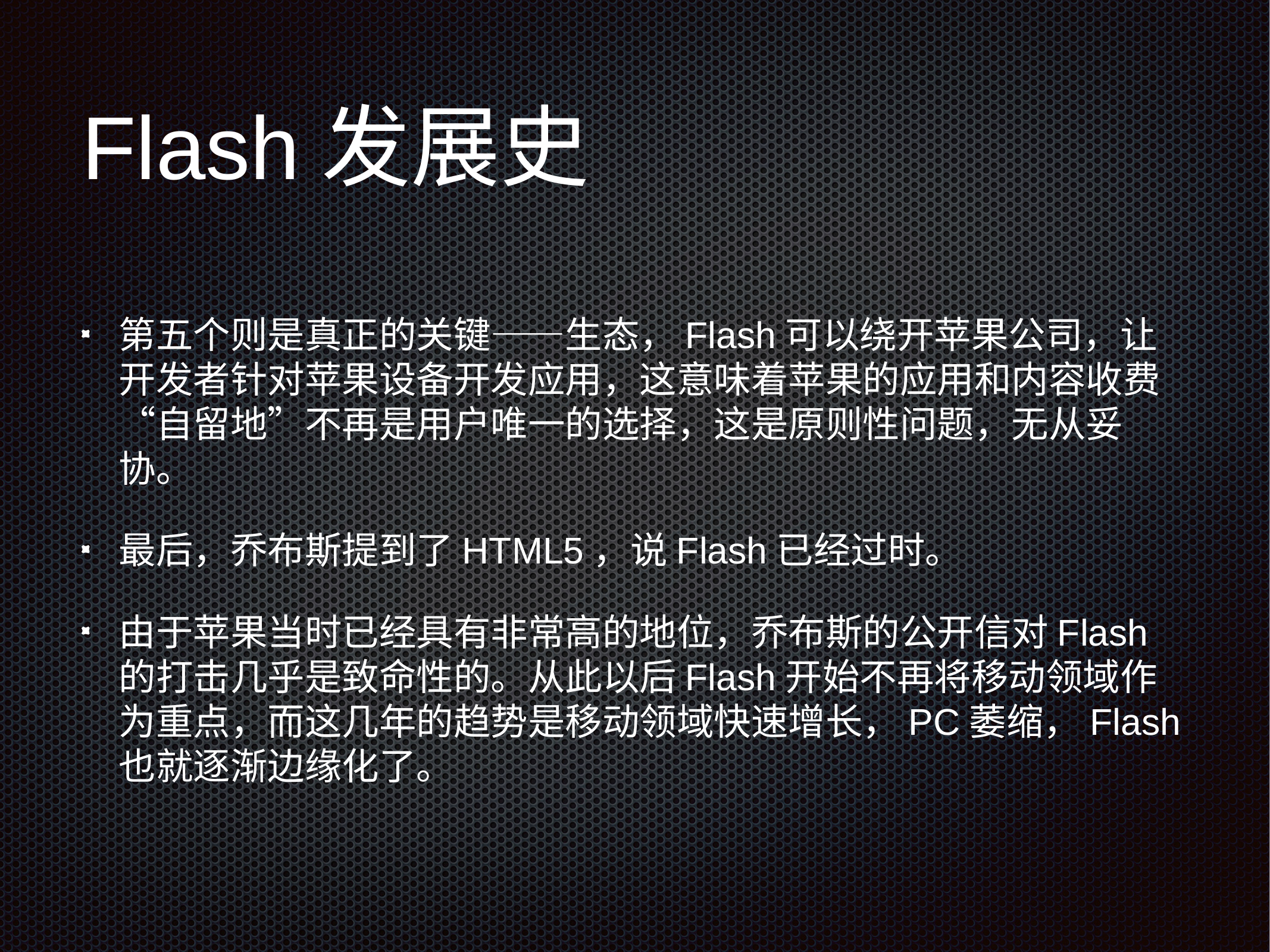

# Flash发展史
第五个则是真正的关键——生态，Flash可以绕开苹果公司，让开发者针对苹果设备开发应用，这意味着苹果的应用和内容收费“自留地”不再是用户唯一的选择，这是原则性问题，无从妥协。
最后，乔布斯提到了HTML5，说Flash已经过时。
由于苹果当时已经具有非常高的地位，乔布斯的公开信对Flash的打击几乎是致命性的。从此以后Flash开始不再将移动领域作为重点，而这几年的趋势是移动领域快速增长，PC萎缩，Flash也就逐渐边缘化了。